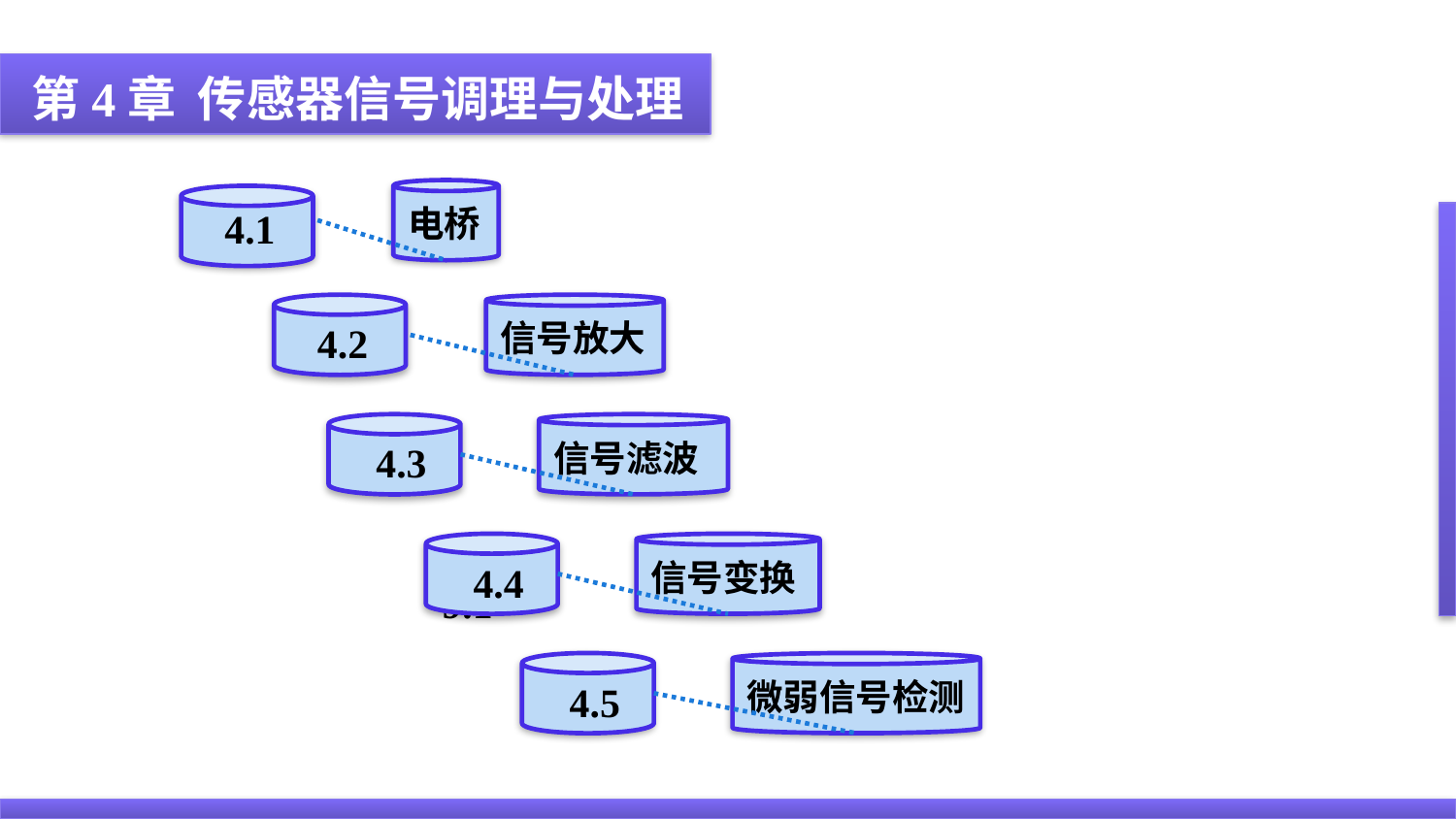

第4章  传感器信号调理与处理
电桥

4.1

信号放大
4.2

信号滤波
4.3
9.1

信号变换
4.4
9.1

微弱信号检测
4.5